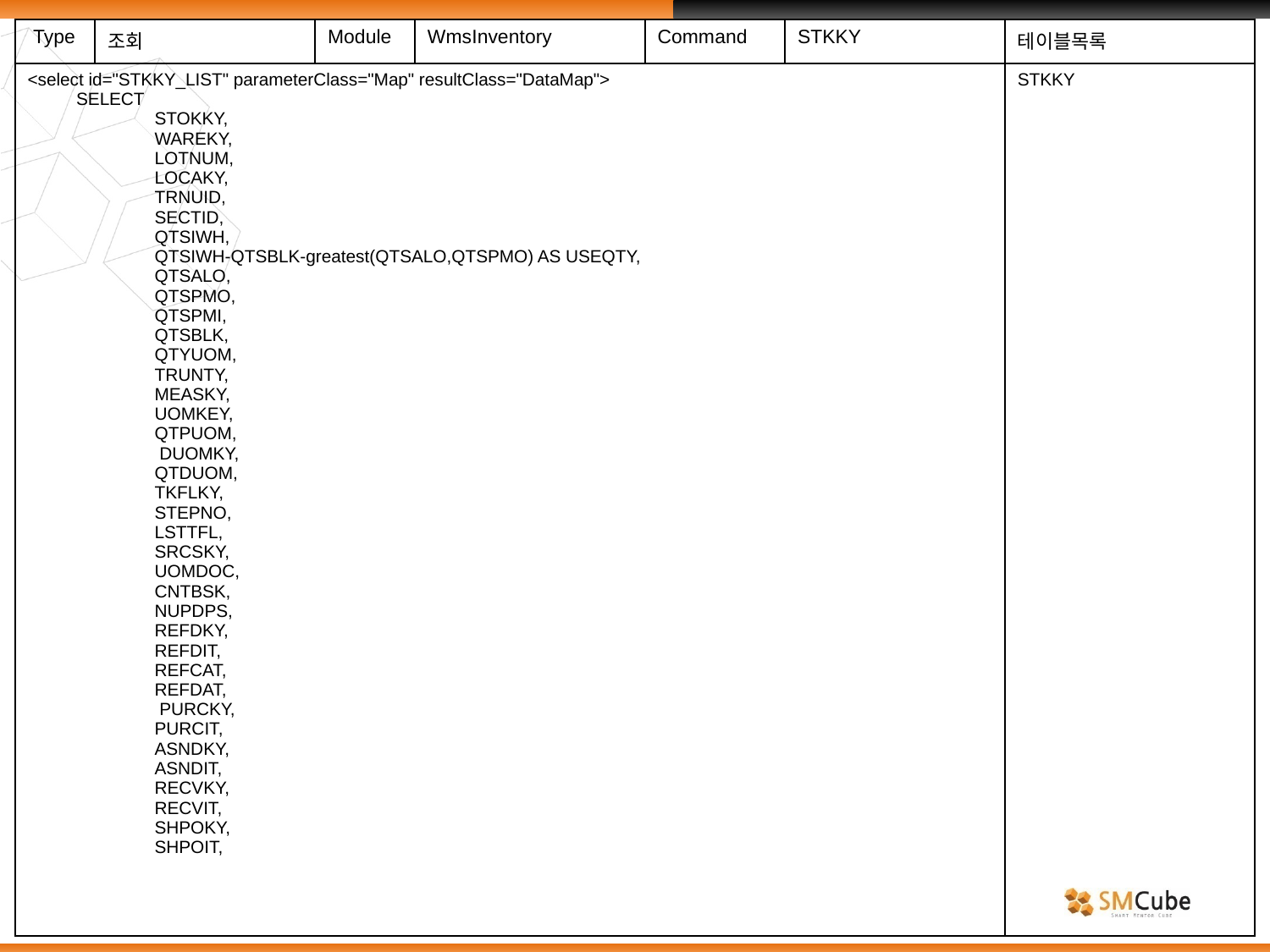

| Type | 조회 | Module | WmsInventory | Command | STKKY | 테이블목록 |
| --- | --- | --- | --- | --- | --- | --- |
| <select id="STKKY\_LIST" parameterClass="Map" resultClass="DataMap"> SELECT STOKKY, WAREKY, LOTNUM, LOCAKY, TRNUID, SECTID, QTSIWH, QTSIWH-QTSBLK-greatest(QTSALO,QTSPMO) AS USEQTY, QTSALO, QTSPMO, QTSPMI, QTSBLK, QTYUOM, TRUNTY, MEASKY, UOMKEY, QTPUOM, DUOMKY, QTDUOM, TKFLKY, STEPNO, LSTTFL, SRCSKY, UOMDOC, CNTBSK, NUPDPS, REFDKY, REFDIT, REFCAT, REFDAT, PURCKY, PURCIT, ASNDKY, ASNDIT, RECVKY, RECVIT, SHPOKY, SHPOIT, |  |  |  |  |  | STKKY |